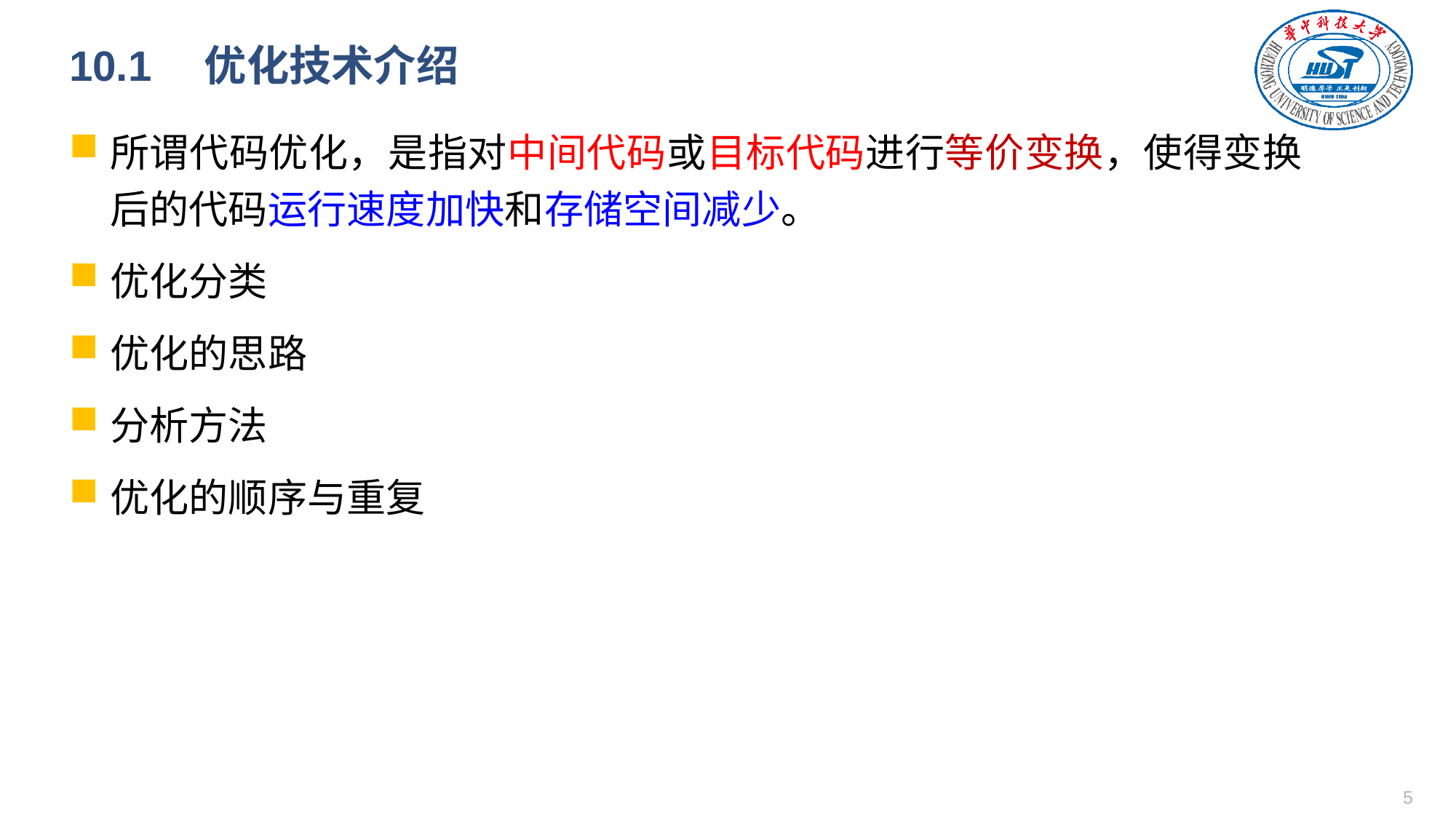

# 10.1　优化技术介绍
所谓代码优化，是指对中间代码或目标代码进行等价变换，使得变换后的代码运行速度加快和存储空间减少。
优化分类
优化的思路
分析方法
优化的顺序与重复

5